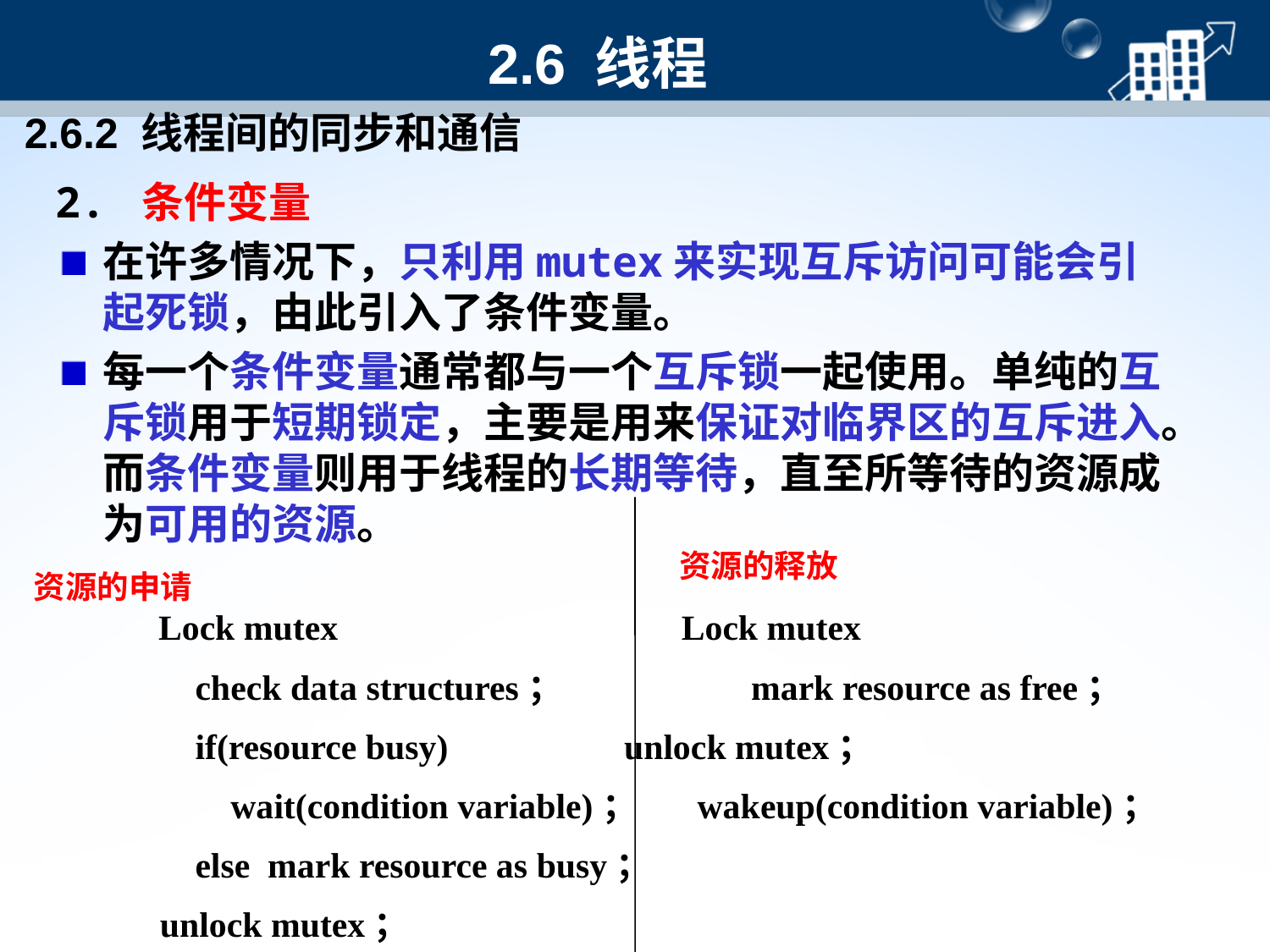

2.6 线程
2.6.2 线程间的同步和通信
2. 条件变量
在许多情况下，只利用mutex来实现互斥访问可能会引起死锁，由此引入了条件变量。
每一个条件变量通常都与一个互斥锁一起使用。单纯的互斥锁用于短期锁定，主要是用来保证对临界区的互斥进入。而条件变量则用于线程的长期等待，直至所等待的资源成为可用的资源。

资源的释放
资源的申请
    Lock mutex　　　　　　　　　 Lock mutex
　　check data structures；         	mark resource as free；
　　if(resource busy) 	　       	unlock mutex；
　　　wait(condition variable)；　  wakeup(condition variable)；
　　else  mark resource as busy；
　unlock mutex；